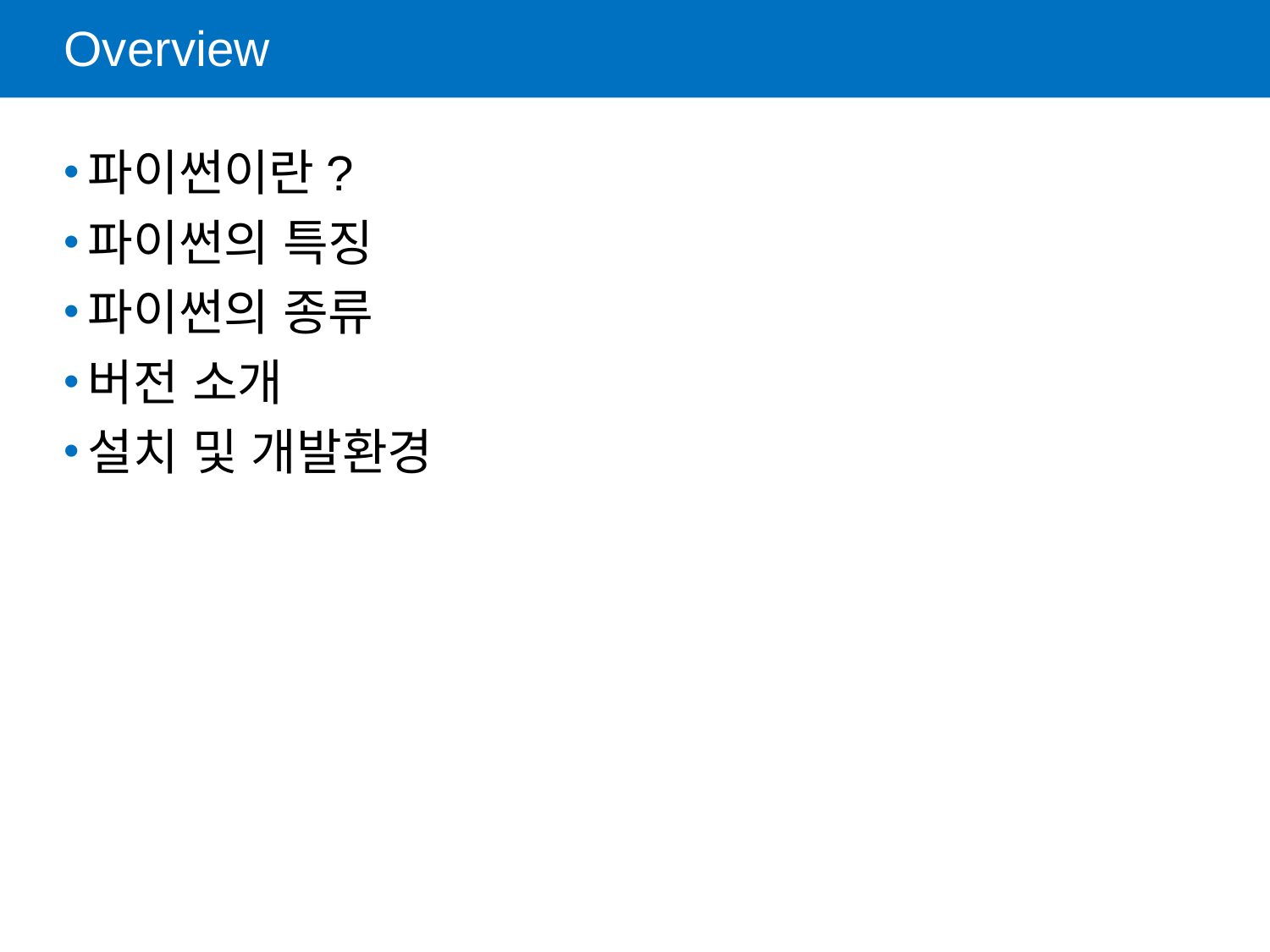

# Overview
파이썬이란?
파이썬의 특징
파이썬의 종류
버전 소개
설치 및 개발환경